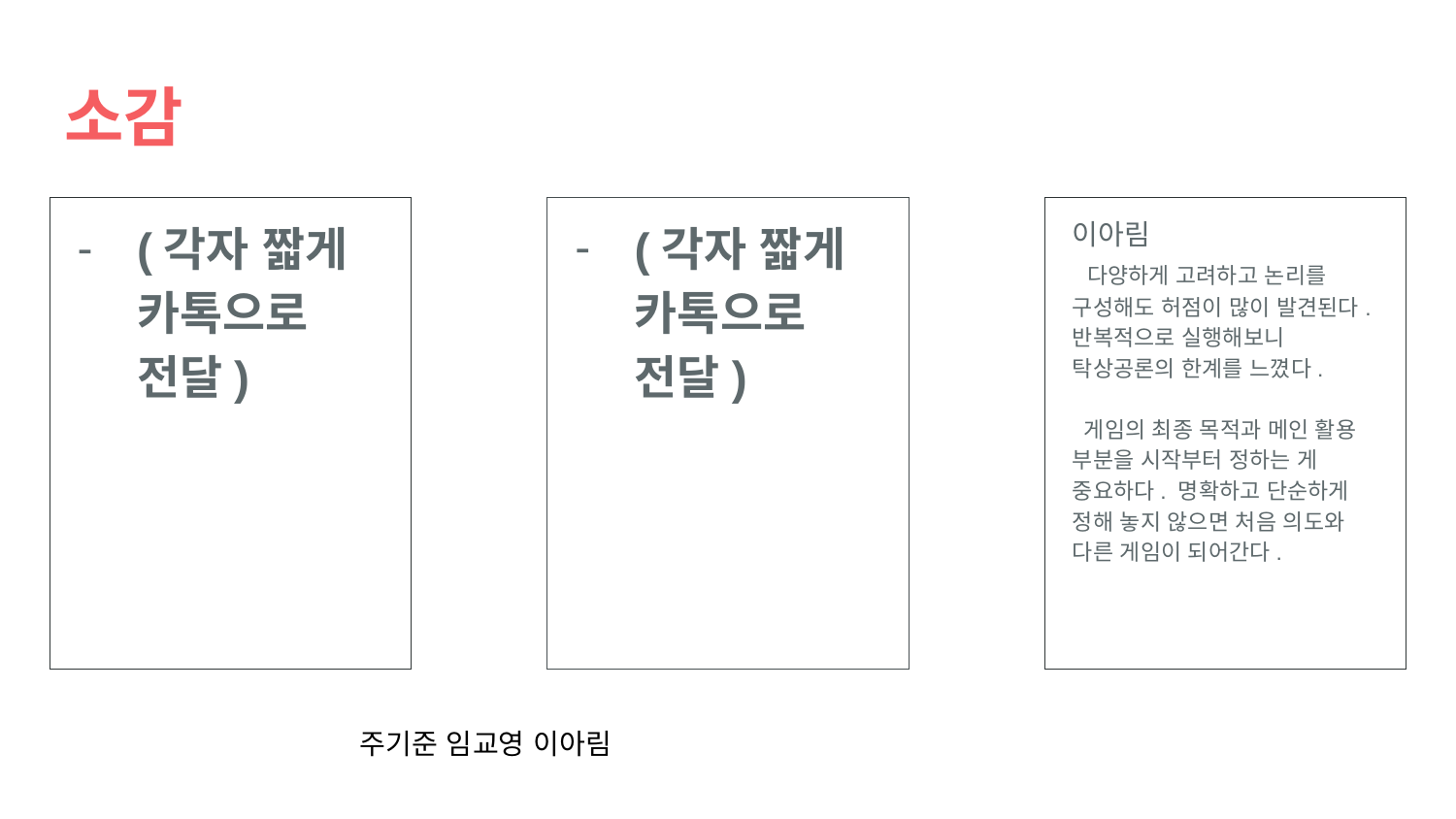

# 소감
(각자 짧게 카톡으로 전달)
(각자 짧게 카톡으로 전달)
이아림
 다양하게 고려하고 논리를 구성해도 허점이 많이 발견된다. 반복적으로 실행해보니 탁상공론의 한계를 느꼈다.

 게임의 최종 목적과 메인 활용 부분을 시작부터 정하는 게 중요하다. 명확하고 단순하게 정해 놓지 않으면 처음 의도와 다른 게임이 되어간다.

주기준 임교영 이아림